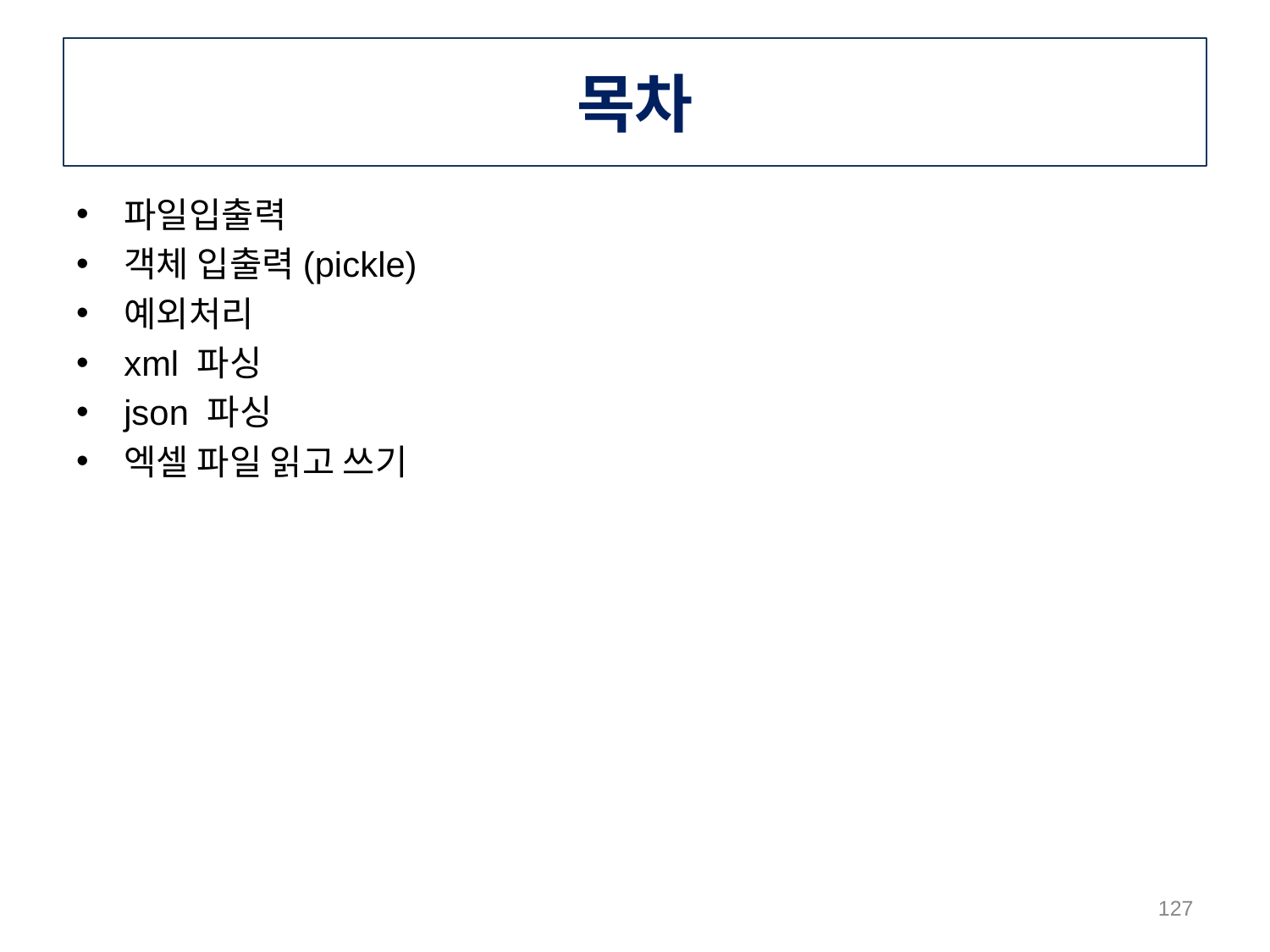

# 목차
파일입출력
객체 입출력(pickle)
예외처리
xml 파싱
json 파싱
엑셀 파일 읽고 쓰기

127